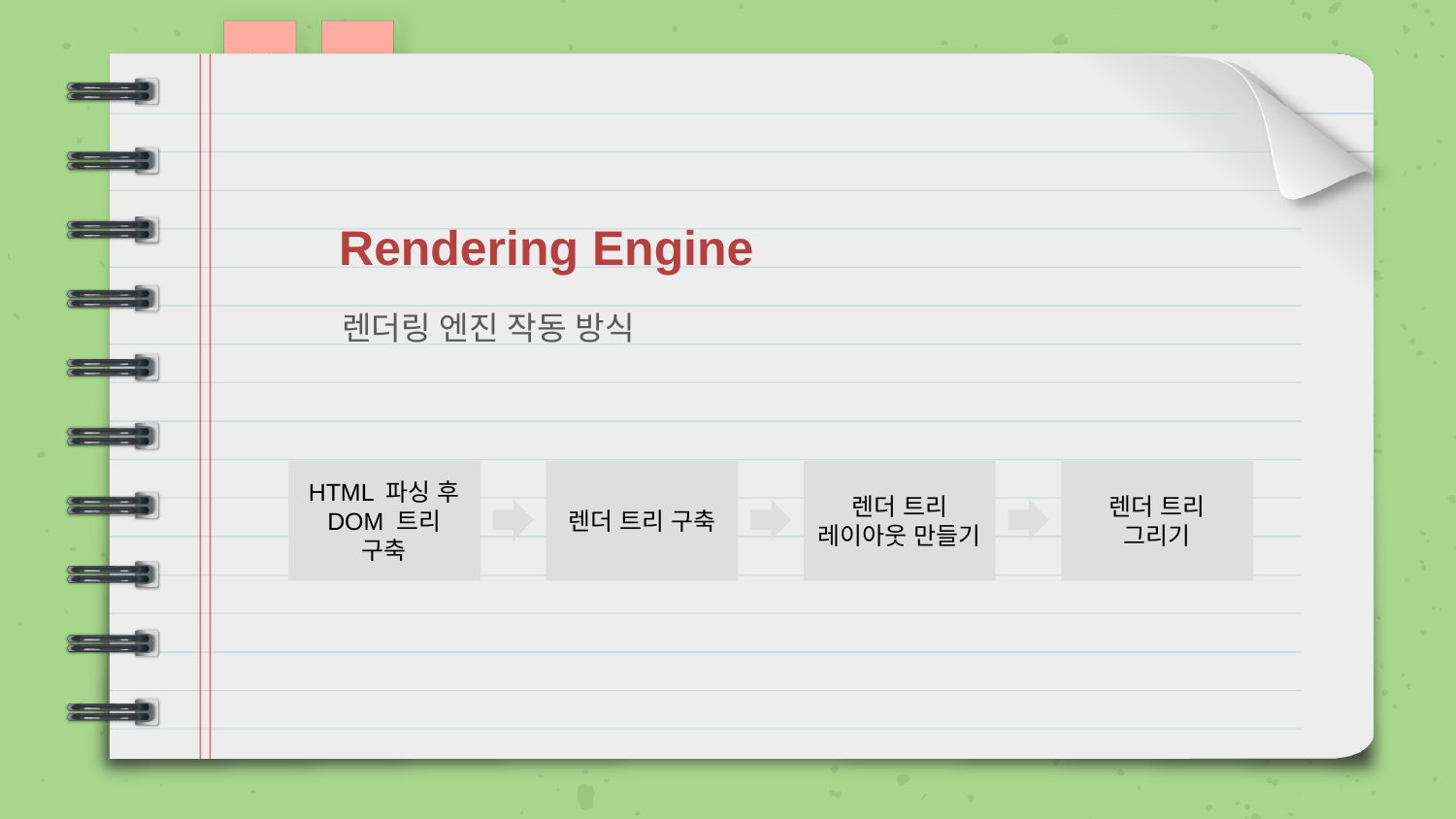

Rendering Engine
# 렌더링 엔진 작동 방식
HTML 파싱 후 DOM 트리 구축
렌더 트리 구축
렌더 트리 레이아웃 만들기
렌더 트리 그리기